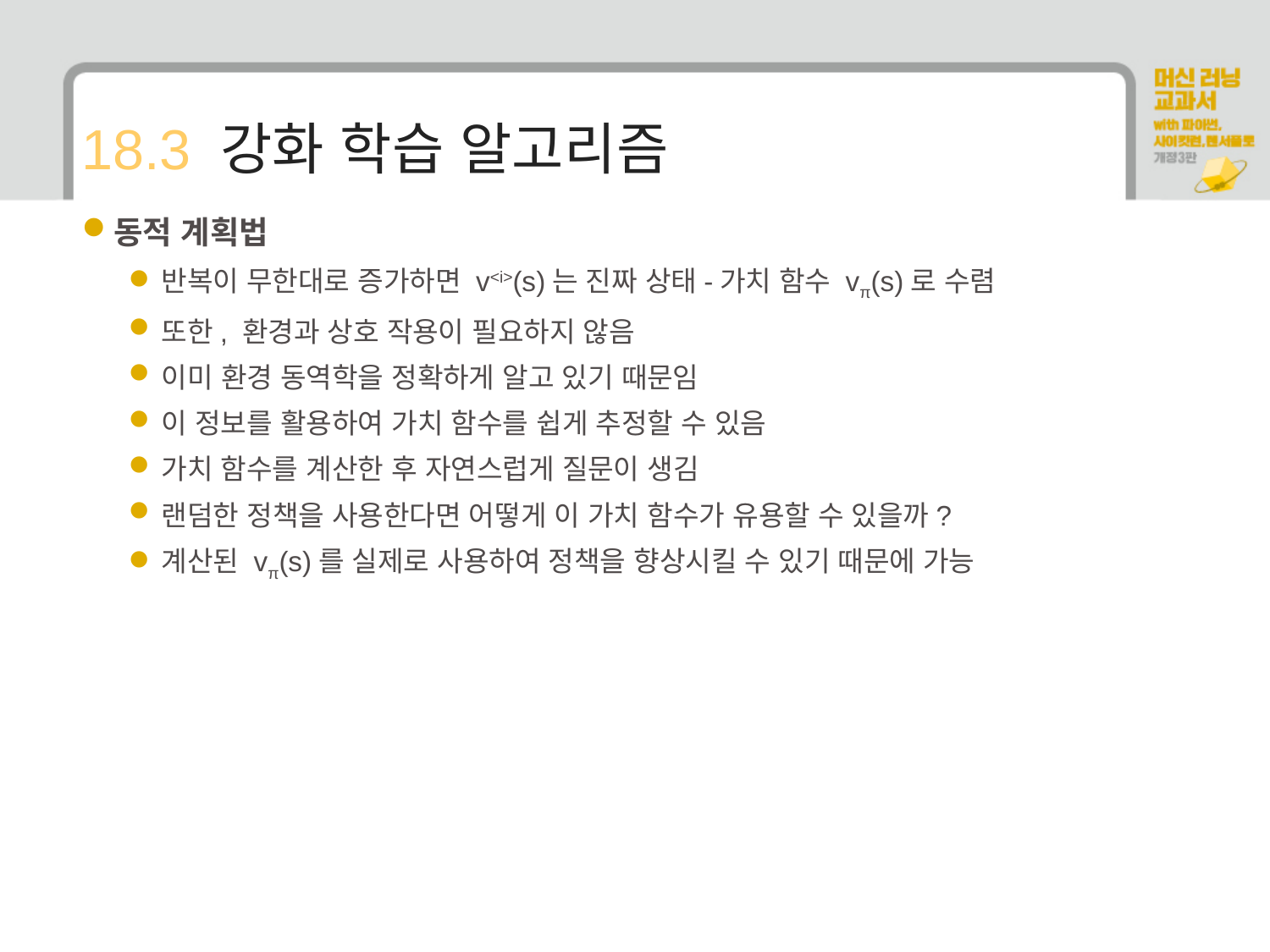

# 18.3 강화 학습 알고리즘
동적 계획법
반복이 무한대로 증가하면 v<i>(s)는 진짜 상태-가치 함수 vπ(s)로 수렴
또한, 환경과 상호 작용이 필요하지 않음
이미 환경 동역학을 정확하게 알고 있기 때문임
이 정보를 활용하여 가치 함수를 쉽게 추정할 수 있음
가치 함수를 계산한 후 자연스럽게 질문이 생김
랜덤한 정책을 사용한다면 어떻게 이 가치 함수가 유용할 수 있을까?
계산된 vπ(s)를 실제로 사용하여 정책을 향상시킬 수 있기 때문에 가능